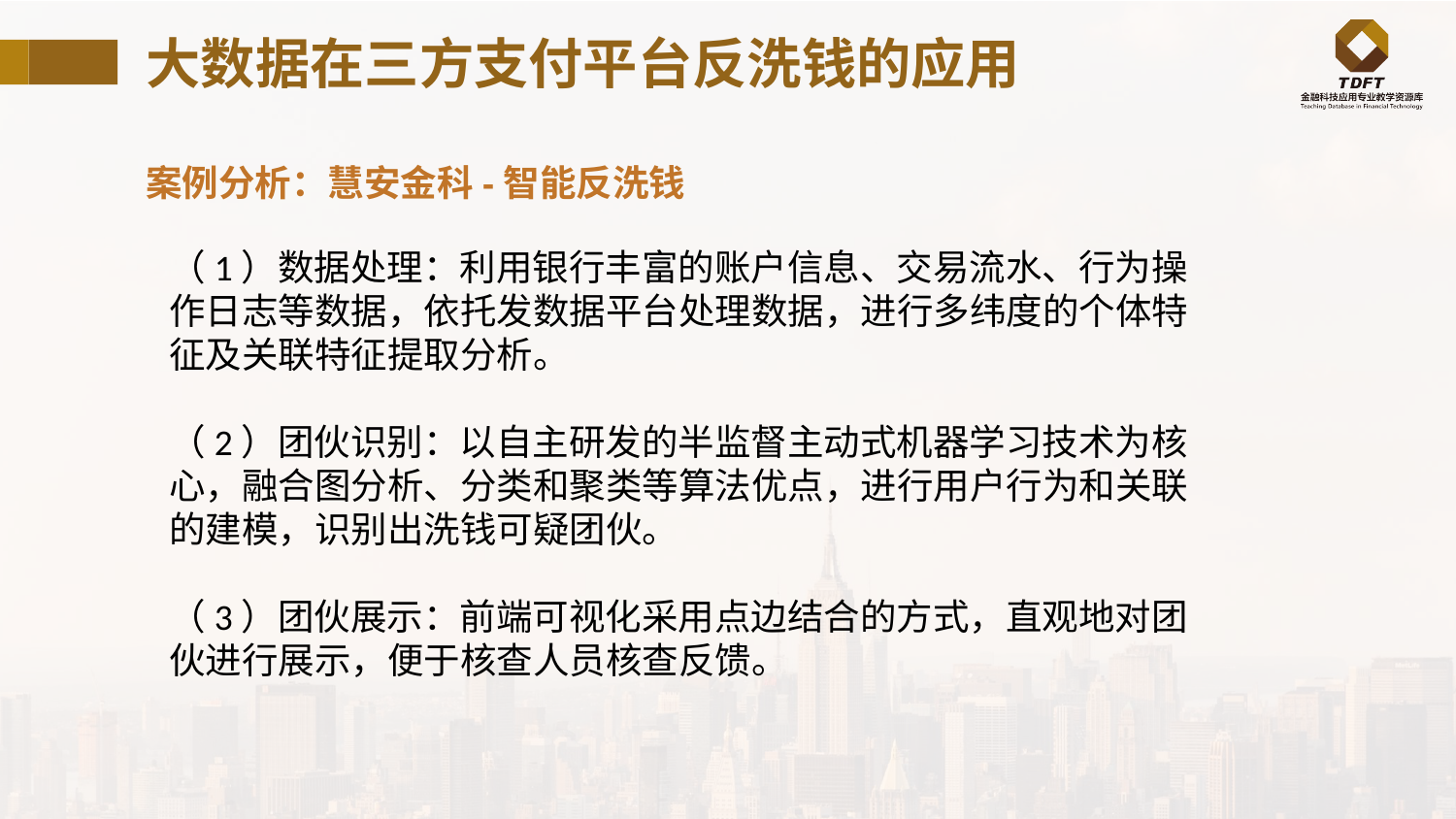

# 大数据在三方支付平台反洗钱的应用

案例分析：慧安金科-智能反洗钱
（1）数据处理：利用银行丰富的账户信息、交易流水、行为操作日志等数据，依托发数据平台处理数据，进行多纬度的个体特征及关联特征提取分析。
（2）团伙识别：以自主研发的半监督主动式机器学习技术为核心，融合图分析、分类和聚类等算法优点，进行用户行为和关联的建模，识别出洗钱可疑团伙。
（3）团伙展示：前端可视化采用点边结合的方式，直观地对团伙进行展示，便于核查人员核查反馈。